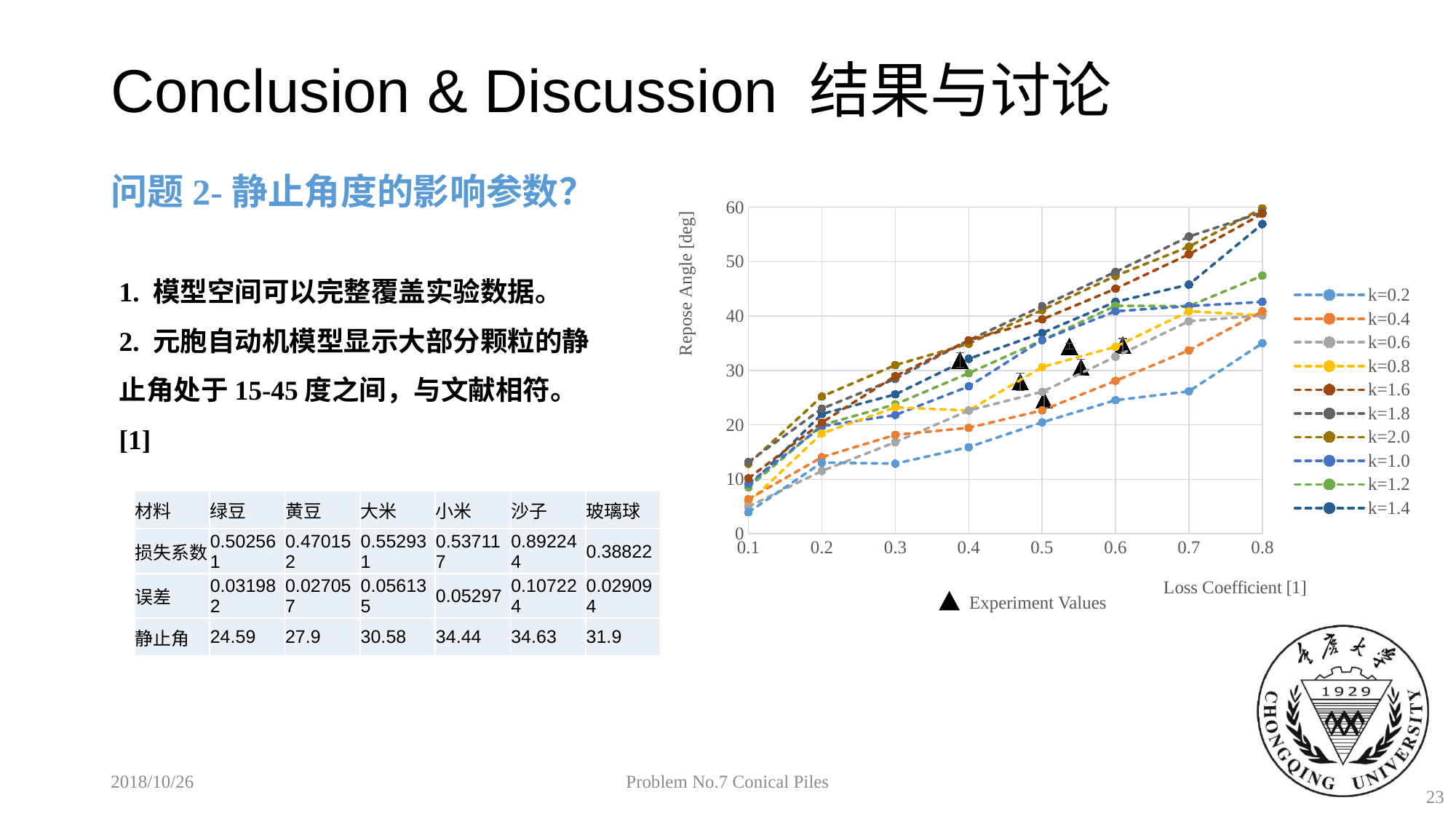

# Conclusion & Discussion 结果与讨论
问题2-静止角度的影响参数？

### Chart

| Category |  |  |  |  |  |  |  |  |  |  |  |
|---|---|---|---|---|---|---|---|---|---|---|---|
Experiment Values

1. 模型空间可以完整覆盖实验数据。
2. 元胞自动机模型显示大部分颗粒的静止角处于15-45度之间，与文献相符。[1]

| 材料 | 绿豆 | 黄豆 | 大米 | 小米 | 沙子 | 玻璃球 |
| --- | --- | --- | --- | --- | --- | --- |
| 损失系数 | 0.502561 | 0.470152 | 0.552931 | 0.537117 | 0.892244 | 0.38822 |
| 误差 | 0.031982 | 0.027057 | 0.056135 | 0.05297 | 0.107224 | 0.029094 |
| 静止角 | 24.59 | 27.9 | 30.58 | 34.44 | 34.63 | 31.9 |
2018/10/26
Problem No.7 Conical Piles
23